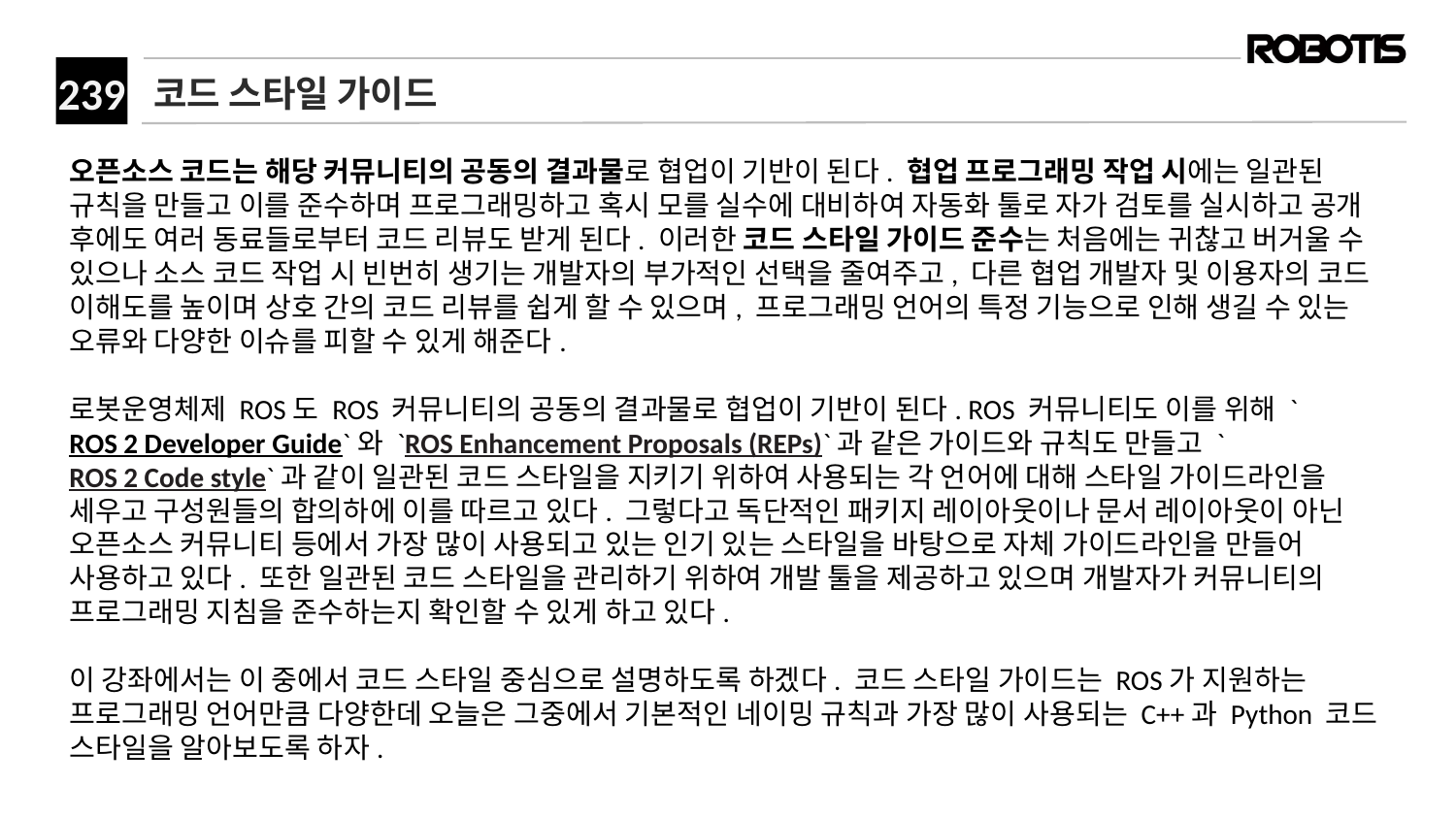

# 코드 스타일 가이드
오픈소스 코드는 해당 커뮤니티의 공동의 결과물로 협업이 기반이 된다. 협업 프로그래밍 작업 시에는 일관된 규칙을 만들고 이를 준수하며 프로그래밍하고 혹시 모를 실수에 대비하여 자동화 툴로 자가 검토를 실시하고 공개 후에도 여러 동료들로부터 코드 리뷰도 받게 된다. 이러한 코드 스타일 가이드 준수는 처음에는 귀찮고 버거울 수 있으나 소스 코드 작업 시 빈번히 생기는 개발자의 부가적인 선택을 줄여주고, 다른 협업 개발자 및 이용자의 코드 이해도를 높이며 상호 간의 코드 리뷰를 쉽게 할 수 있으며, 프로그래밍 언어의 특정 기능으로 인해 생길 수 있는 오류와 다양한 이슈를 피할 수 있게 해준다.

로봇운영체제 ROS도 ROS 커뮤니티의 공동의 결과물로 협업이 기반이 된다. ROS 커뮤니티도 이를 위해 `ROS 2 Developer Guide`와 `ROS Enhancement Proposals (REPs)`과 같은 가이드와 규칙도 만들고 `ROS 2 Code style`과 같이 일관된 코드 스타일을 지키기 위하여 사용되는 각 언어에 대해 스타일 가이드라인을 세우고 구성원들의 합의하에 이를 따르고 있다. 그렇다고 독단적인 패키지 레이아웃이나 문서 레이아웃이 아닌 오픈소스 커뮤니티 등에서 가장 많이 사용되고 있는 인기 있는 스타일을 바탕으로 자체 가이드라인을 만들어 사용하고 있다. 또한 일관된 코드 스타일을 관리하기 위하여 개발 툴을 제공하고 있으며 개발자가 커뮤니티의 프로그래밍 지침을 준수하는지 확인할 수 있게 하고 있다.
​
이 강좌에서는 이 중에서 코드 스타일 중심으로 설명하도록 하겠다. 코드 스타일 가이드는 ROS가 지원하는 프로그래밍 언어만큼 다양한데 오늘은 그중에서 기본적인 네이밍 규칙과 가장 많이 사용되는 C++과 Python 코드 스타일을 알아보도록 하자.